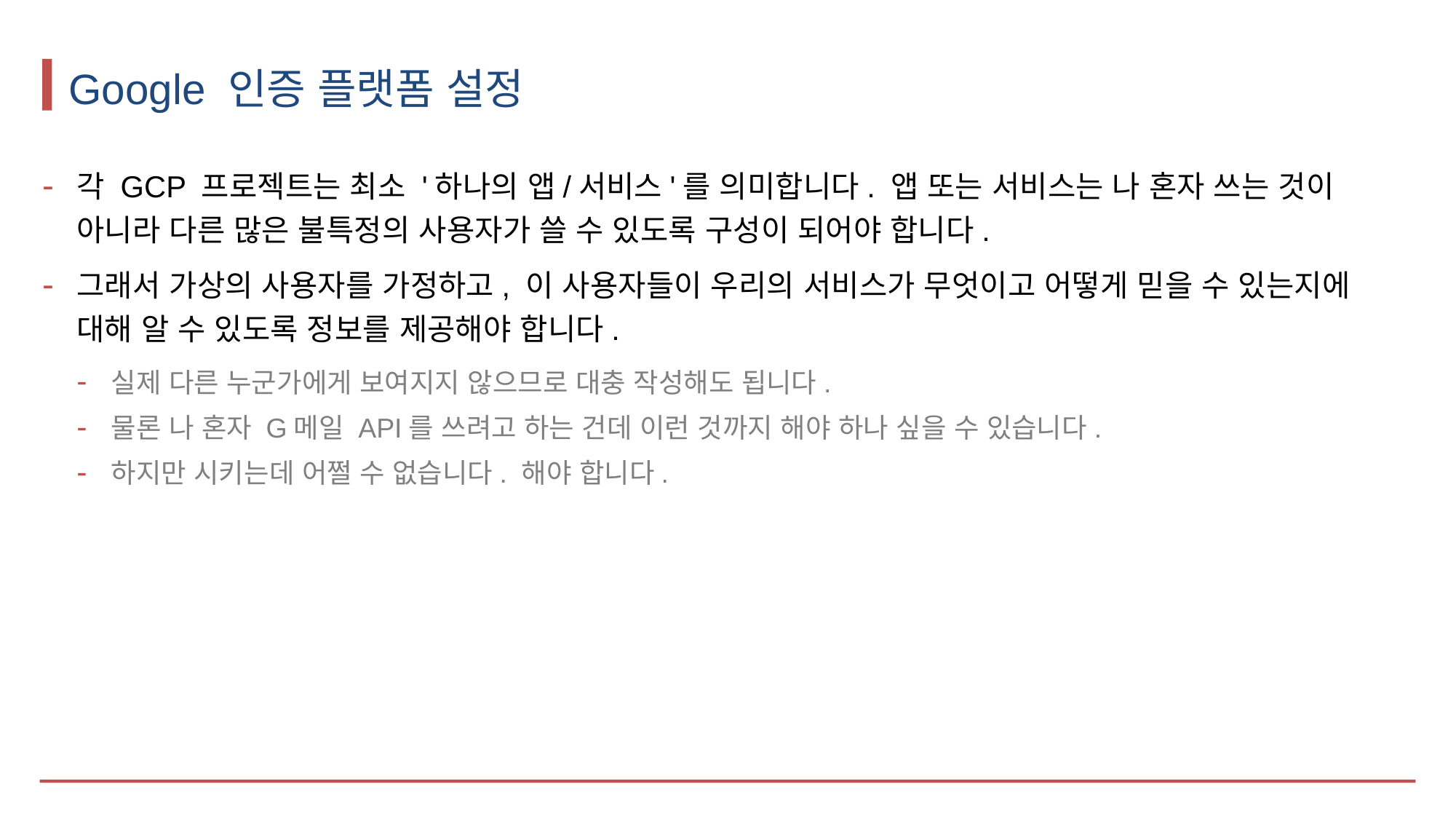

# Google 인증 플랫폼 설정
각 GCP 프로젝트는 최소 '하나의 앱/서비스'를 의미합니다. 앱 또는 서비스는 나 혼자 쓰는 것이 아니라 다른 많은 불특정의 사용자가 쓸 수 있도록 구성이 되어야 합니다.
그래서 가상의 사용자를 가정하고, 이 사용자들이 우리의 서비스가 무엇이고 어떻게 믿을 수 있는지에 대해 알 수 있도록 정보를 제공해야 합니다.
실제 다른 누군가에게 보여지지 않으므로 대충 작성해도 됩니다.
물론 나 혼자 G메일 API를 쓰려고 하는 건데 이런 것까지 해야 하나 싶을 수 있습니다.
하지만 시키는데 어쩔 수 없습니다. 해야 합니다.